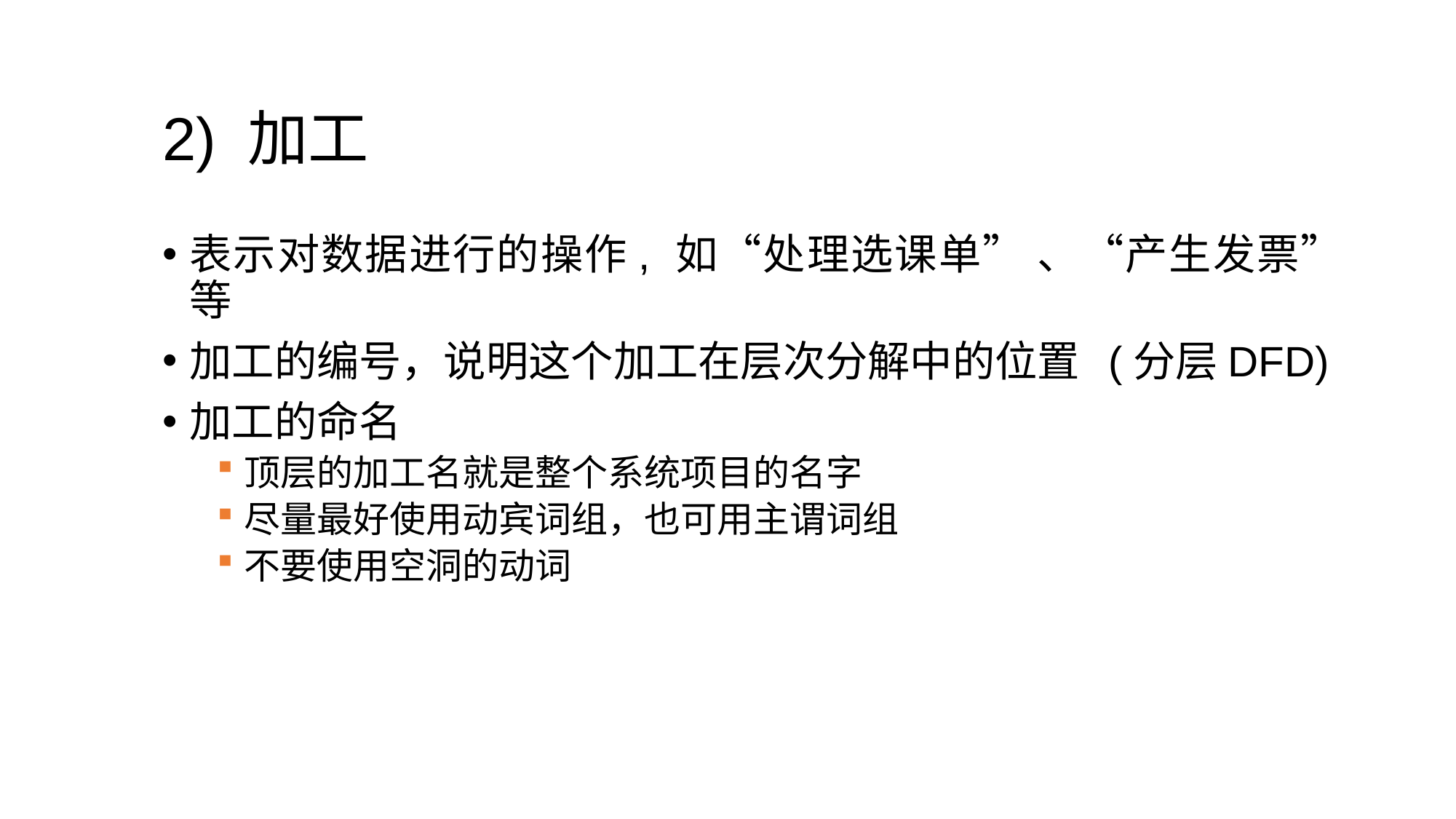

# 2) 加工
表示对数据进行的操作, 如“处理选课单” 、“产生发票”等
加工的编号，说明这个加工在层次分解中的位置  (分层DFD)
加工的命名
顶层的加工名就是整个系统项目的名字
尽量最好使用动宾词组，也可用主谓词组
不要使用空洞的动词